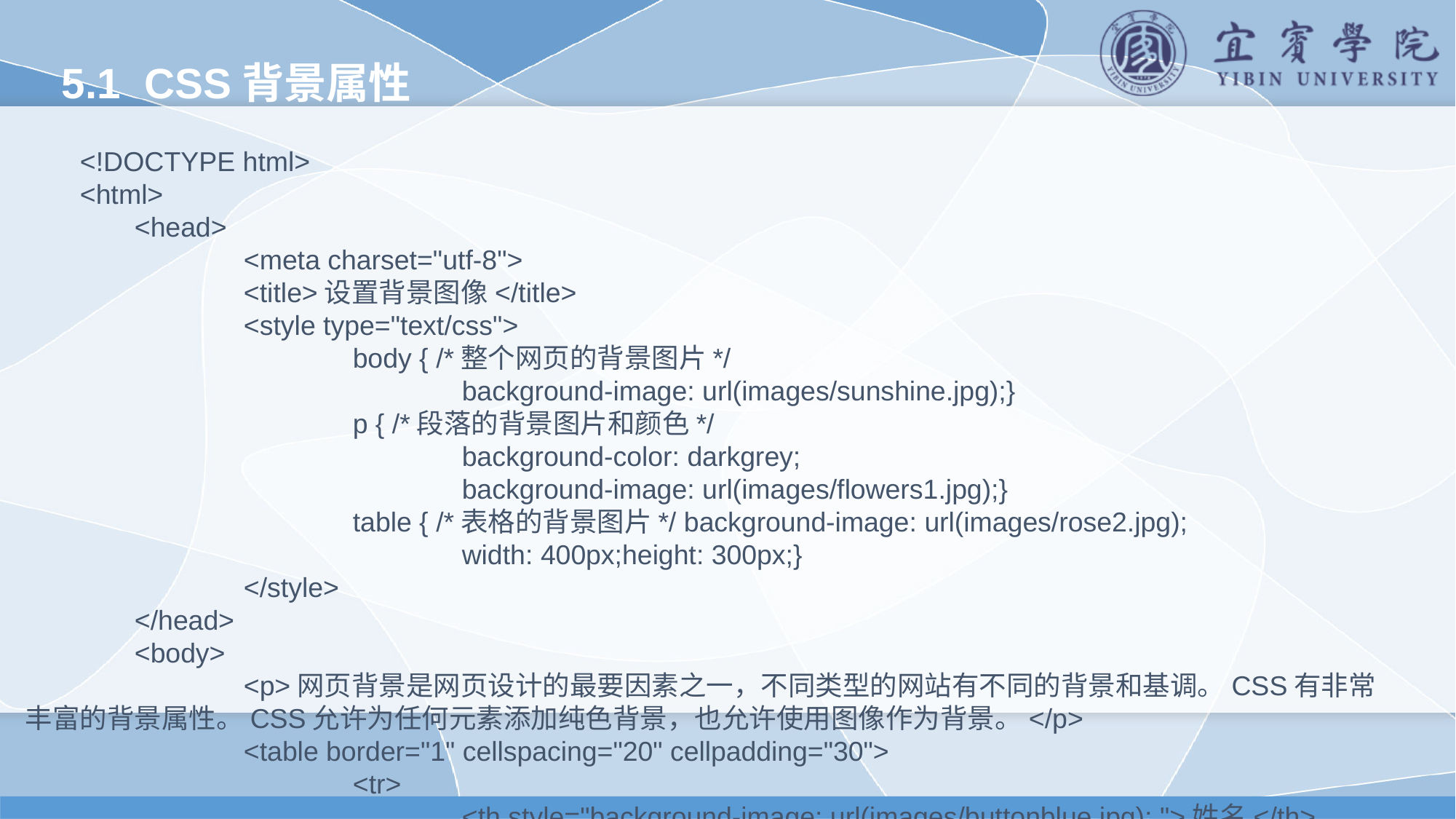

5.1  CSS背景属性
<!DOCTYPE html>
<html>
	<head>
		<meta charset="utf-8">
		<title>设置背景图像</title>
		<style type="text/css">
			body { /*整个网页的背景图片*/
				background-image: url(images/sunshine.jpg);}
			p { /*段落的背景图片和颜色*/
				background-color: darkgrey;
				background-image: url(images/flowers1.jpg);}
			table { /*表格的背景图片*/ background-image: url(images/rose2.jpg);
				width: 400px;height: 300px;}
		</style>
	</head>
	<body>
		<p>网页背景是网页设计的最要因素之一，不同类型的网站有不同的背景和基调。CSS有非常丰富的背景属性。CSS允许为任何元素添加纯色背景，也允许使用图像作为背景。</p>
		<table border="1" cellspacing="20" cellpadding="30">
			<tr>
				<th style="background-image: url(images/buttonblue.jpg); ">姓名</th>
				<!--表格的单元格的背景图片-->
				<th>性别</th>
			</tr>
			<tr style="background-image: url(images/buttonaqua.jpg);">
				<!--设置表格的行的背景图片-->
				<td>张三</td>
				<td>女</td>
			</tr>
		</table>
	</body>
</html>